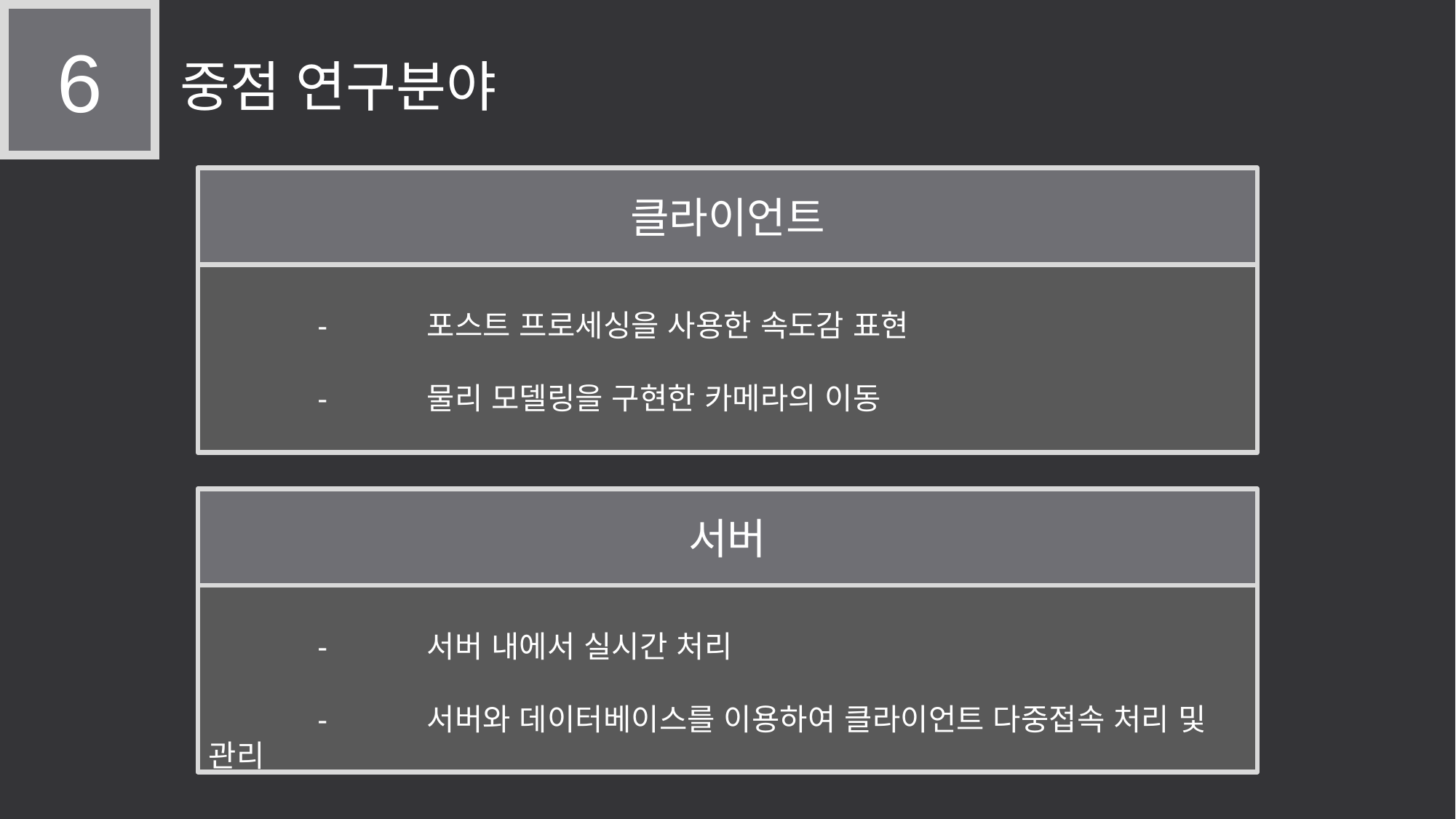

6
중점 연구분야
클라이언트

	-	포스트 프로세싱을 사용한 속도감 표현

	-	물리 모델링을 구현한 카메라의 이동
서버

	-	서버 내에서 실시간 처리

	-	서버와 데이터베이스를 이용하여 클라이언트 다중접속 처리 및 관리